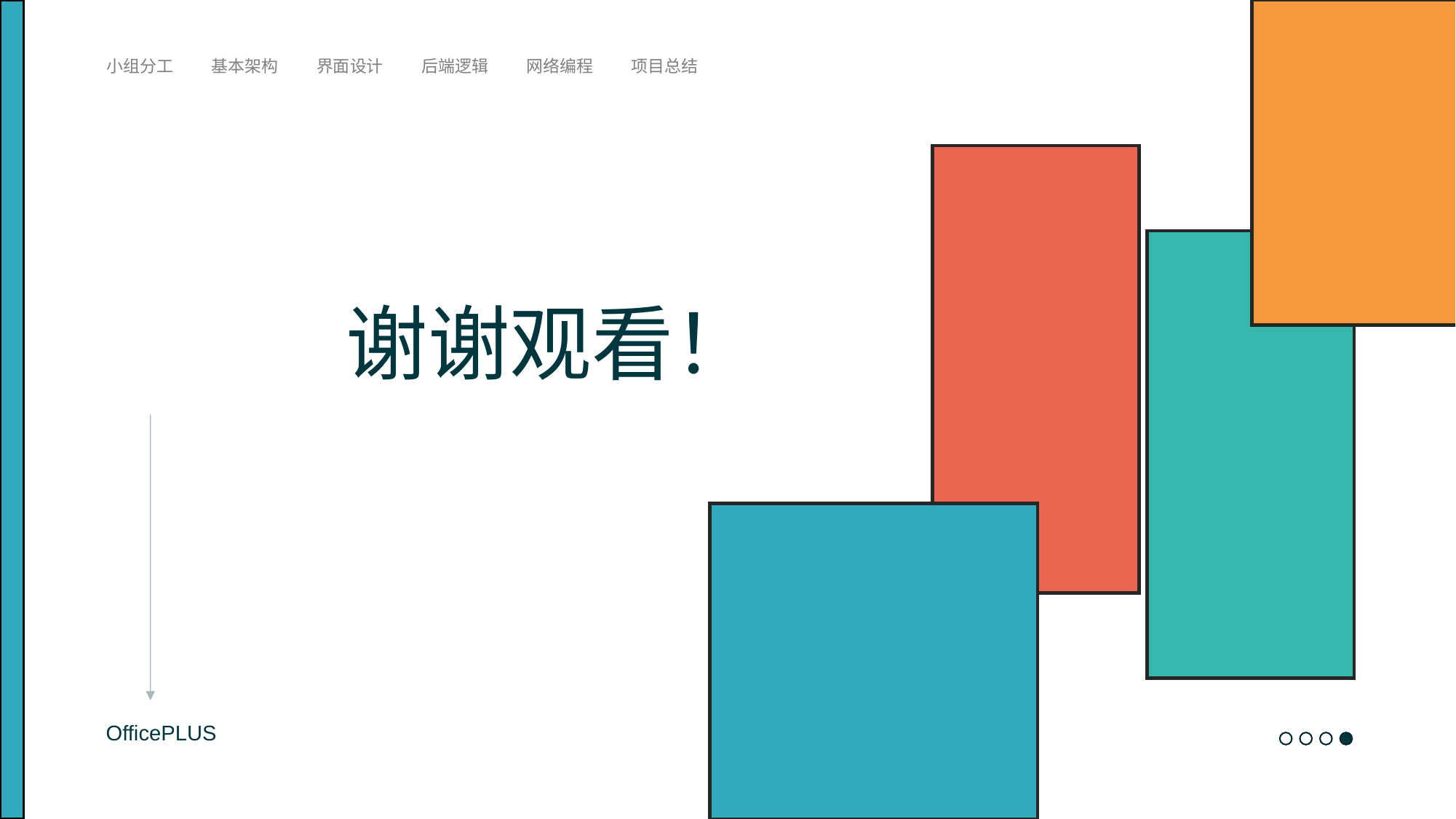

小组分工
基本架构
界面设计
后端逻辑
网络编程
项目总结
谢谢观看！
OfficePLUS